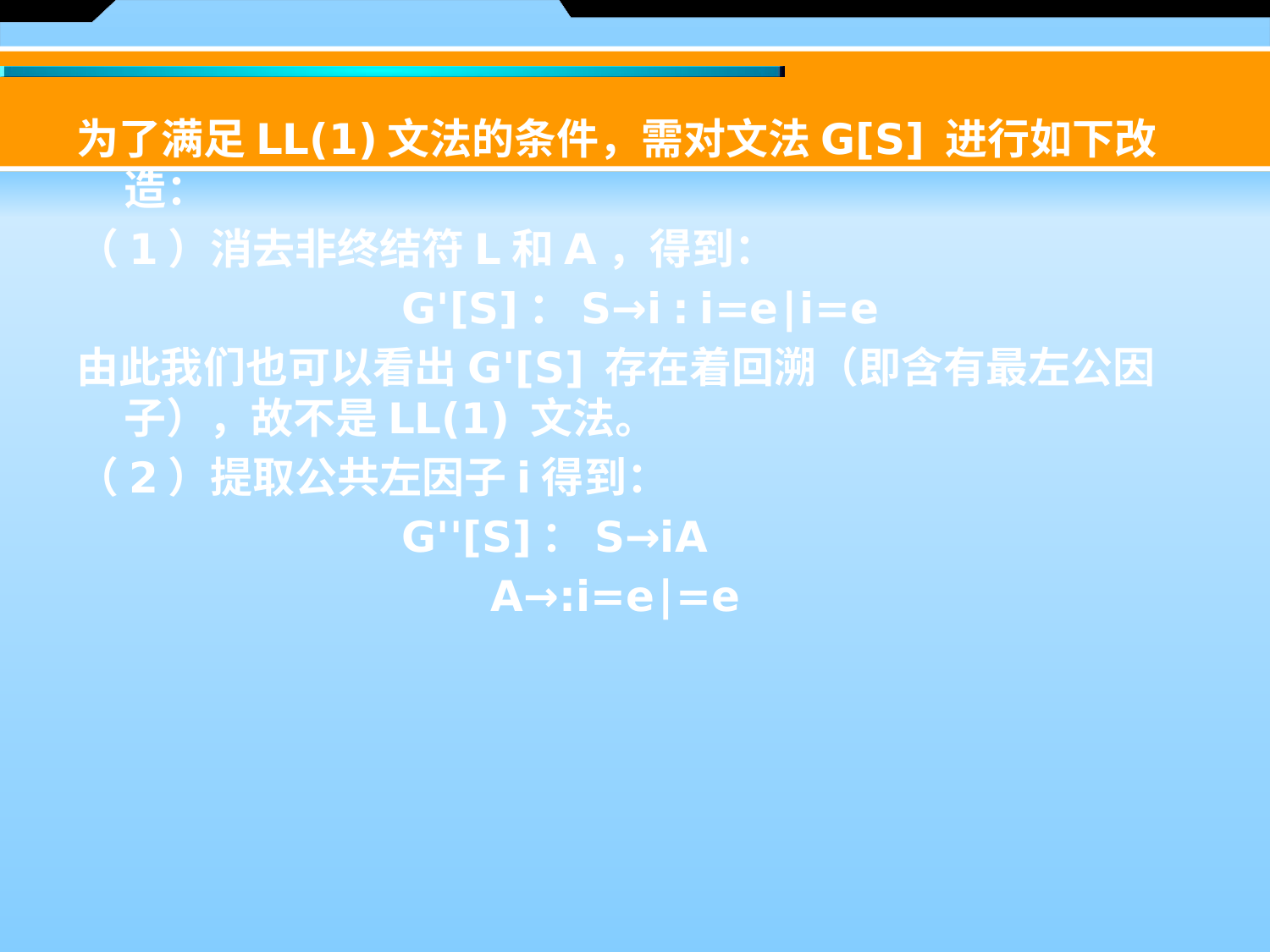

为了满足LL(1)文法的条件，需对文法G[S] 进行如下改造：
（1）消去非终结符L和A，得到：
                      G'[S]：S→i : i=e∣i=e
由此我们也可以看出G'[S] 存在着回溯（即含有最左公因子），故不是LL(1) 文法。
（2）提取公共左因子i得到：
                      G''[S]：S→iA
                            A→:i=e∣=e